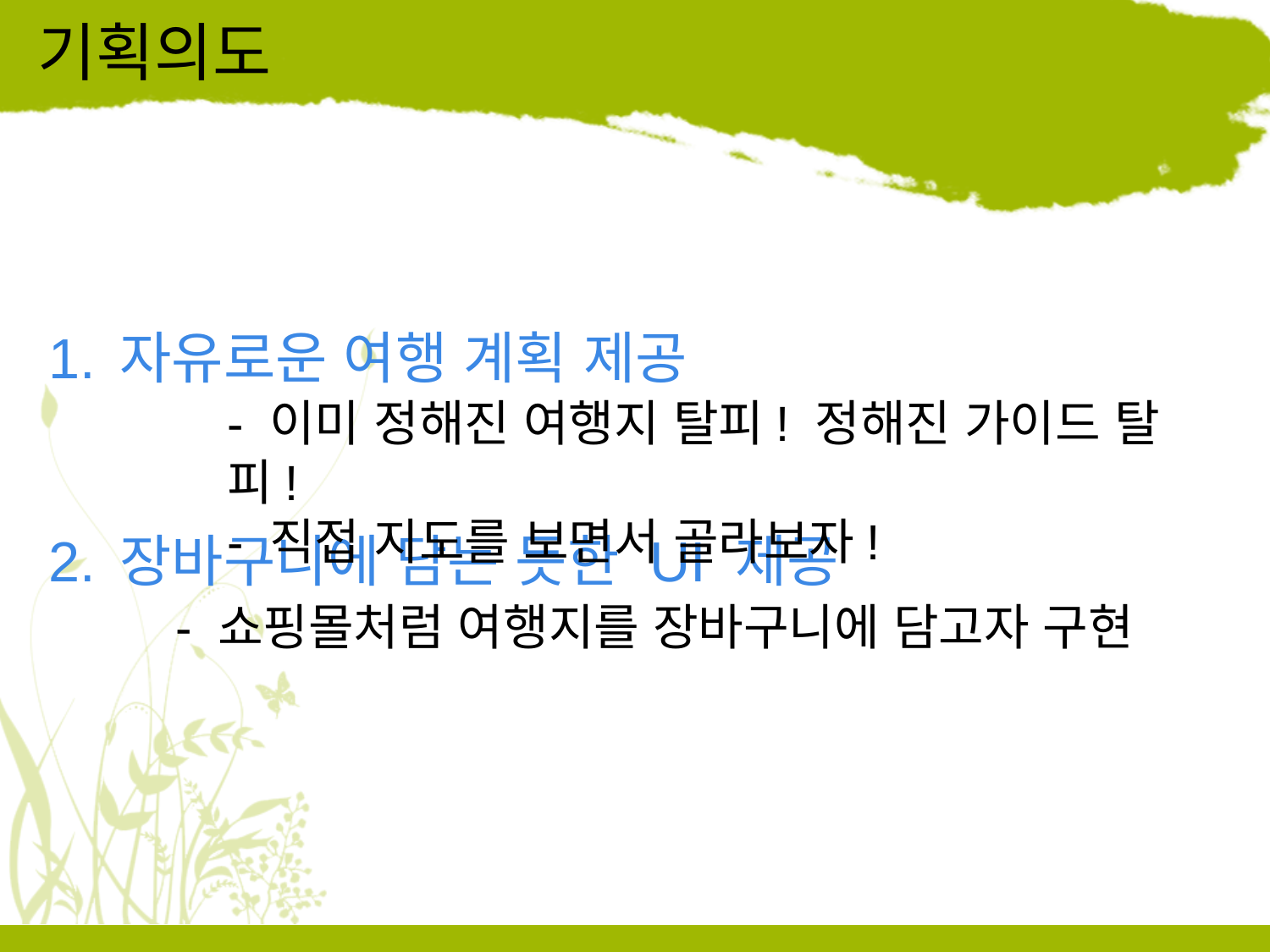

# 기획의도
자유로운 여행 계획 제공

장바구니에 담는 듯한 UI 제공

- 이미 정해진 여행지 탈피! 정해진 가이드 탈피!
- 직접 지도를 보면서 골라보자!
- 쇼핑몰처럼 여행지를 장바구니에 담고자 구현